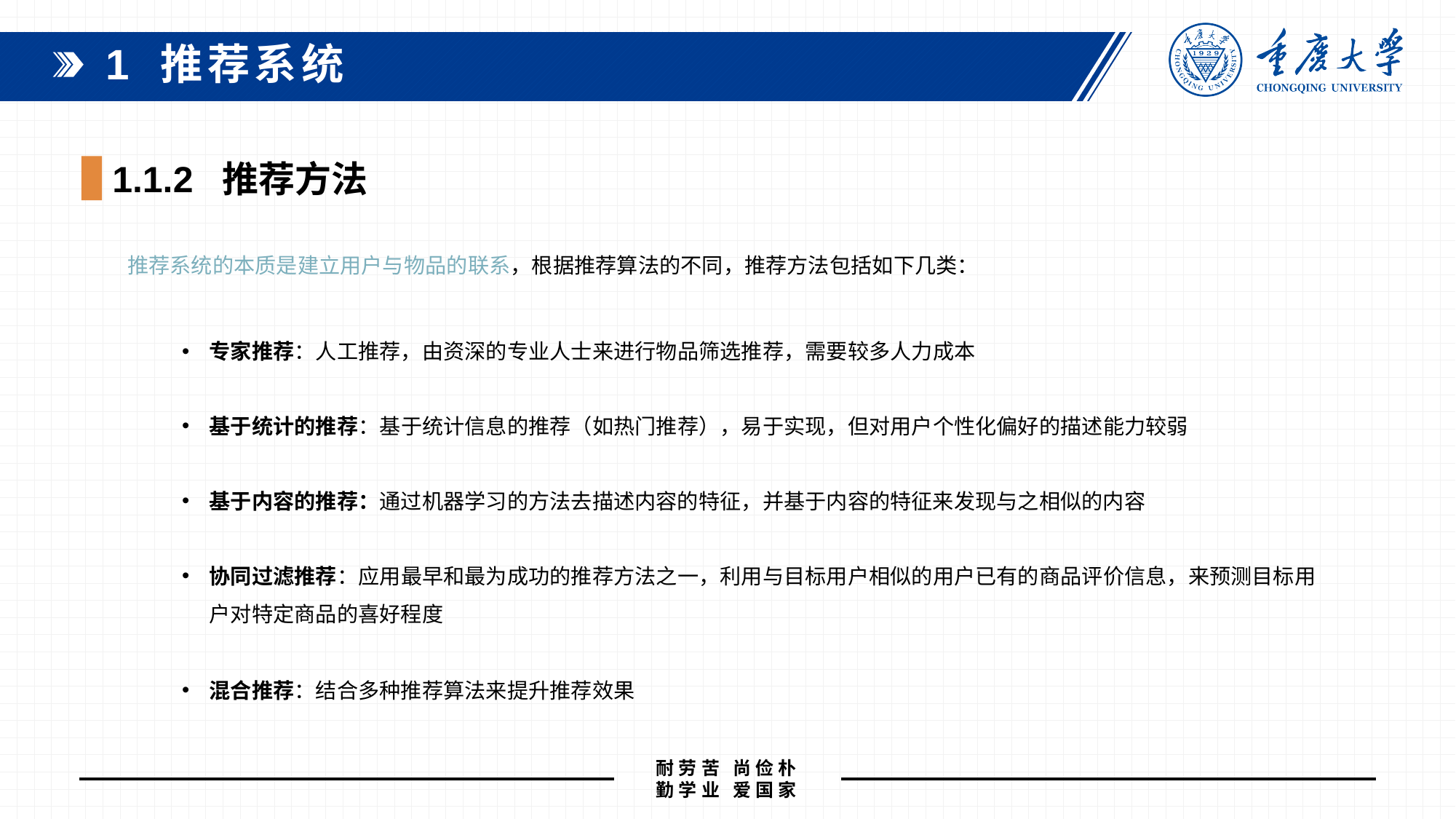

1 推荐系统

1.1.2  推荐方法
推荐系统的本质是建立用户与物品的联系，根据推荐算法的不同，推荐方法包括如下几类：

专家推荐：人工推荐，由资深的专业人士来进行物品筛选推荐，需要较多人力成本

基于统计的推荐：基于统计信息的推荐（如热门推荐），易于实现，但对用户个性化偏好的描述能力较弱

基于内容的推荐：通过机器学习的方法去描述内容的特征，并基于内容的特征来发现与之相似的内容

协同过滤推荐：应用最早和最为成功的推荐方法之一，利用与目标用户相似的用户已有的商品评价信息，来预测目标用户对特定商品的喜好程度

混合推荐：结合多种推荐算法来提升推荐效果